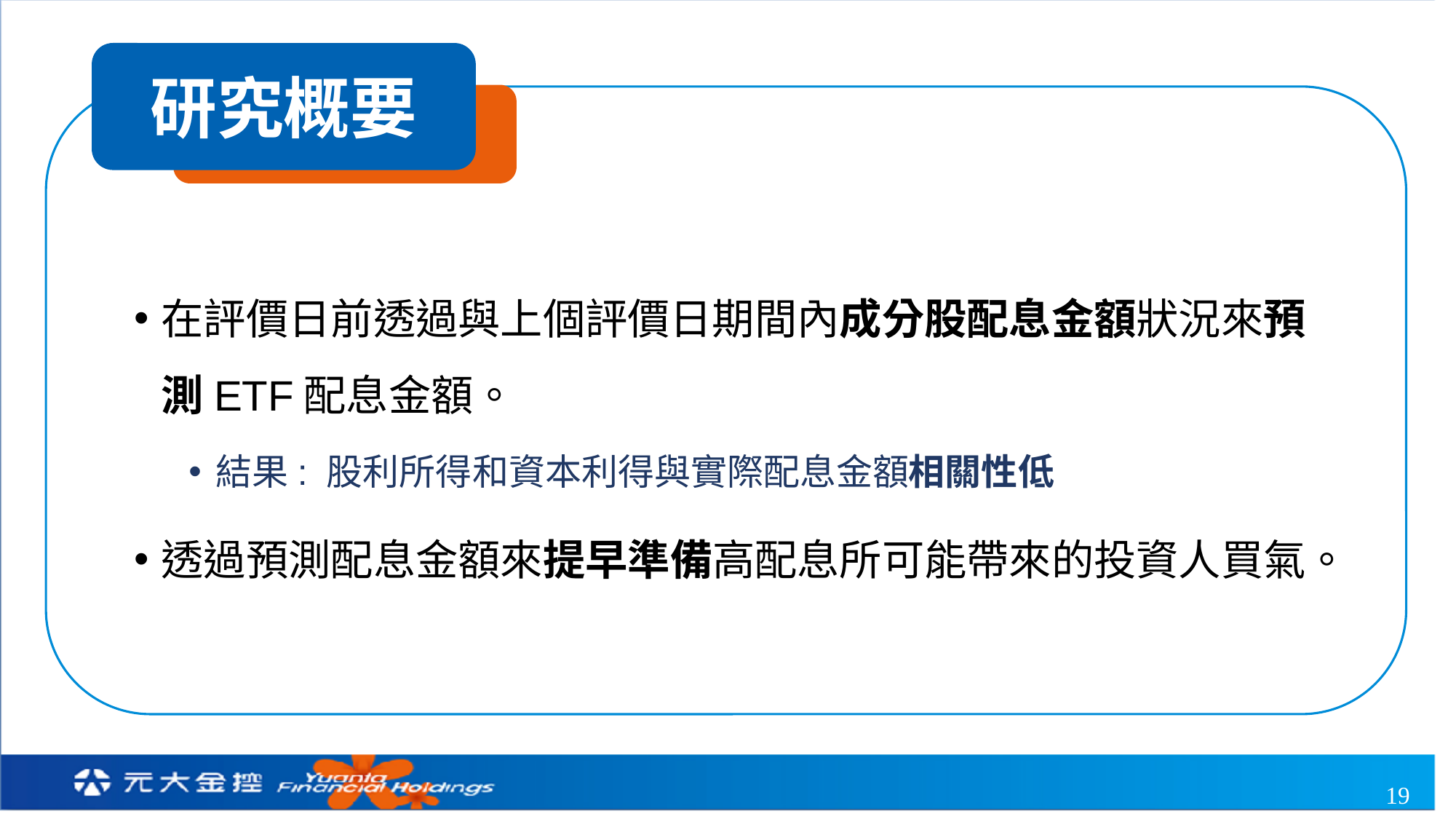

研究概要

在評價日前透過與上個評價日期間內成分股配息金額狀況來預測ETF配息金額。
結果: 股利所得和資本利得與實際配息金額相關性低
透過預測配息金額來提早準備高配息所可能帶來的投資人買氣。
19